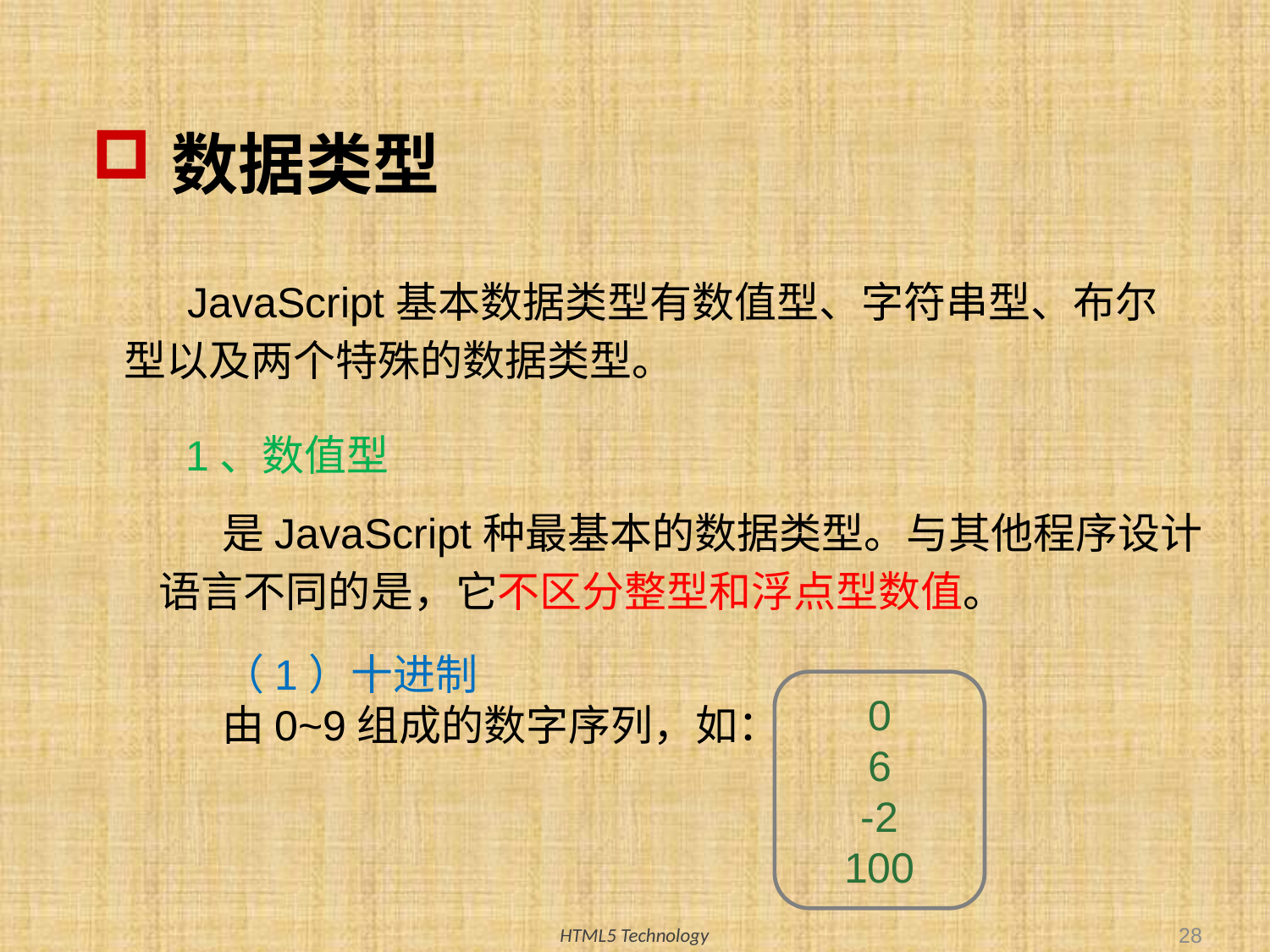

# 数据类型
JavaScript基本数据类型有数值型、字符串型、布尔型以及两个特殊的数据类型。

1、数值型
是JavaScript种最基本的数据类型。与其他程序设计语言不同的是，它不区分整型和浮点型数值。
（1）十进制
由0~9组成的数字序列，如：
0
6
-2
100
28
HTML5 Technology